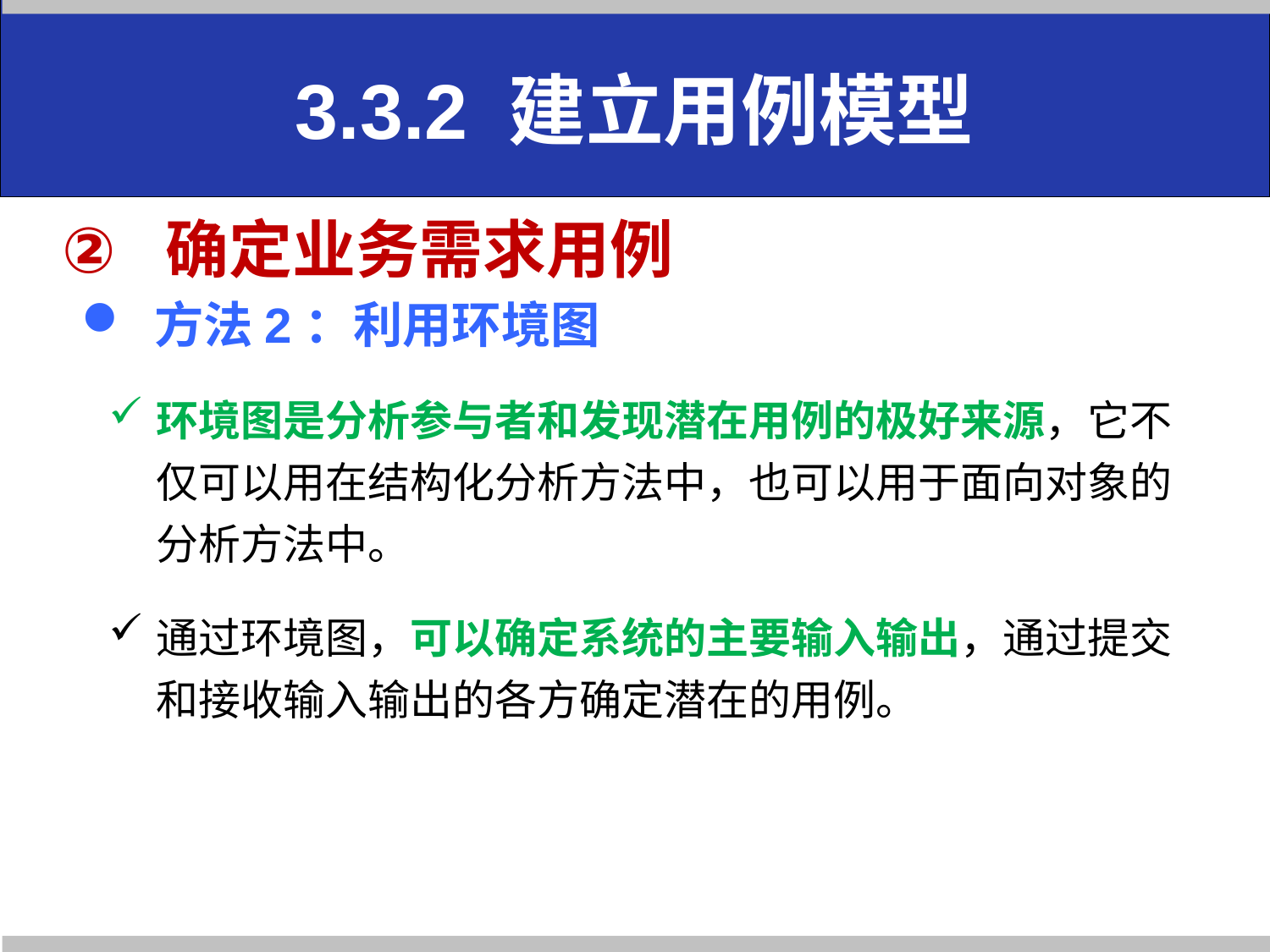

# 3.3.2 建立用例模型
确定业务需求用例
 方法2：利用环境图
环境图是分析参与者和发现潜在用例的极好来源，它不仅可以用在结构化分析方法中，也可以用于面向对象的分析方法中。
通过环境图，可以确定系统的主要输入输出，通过提交和接收输入输出的各方确定潜在的用例。
172